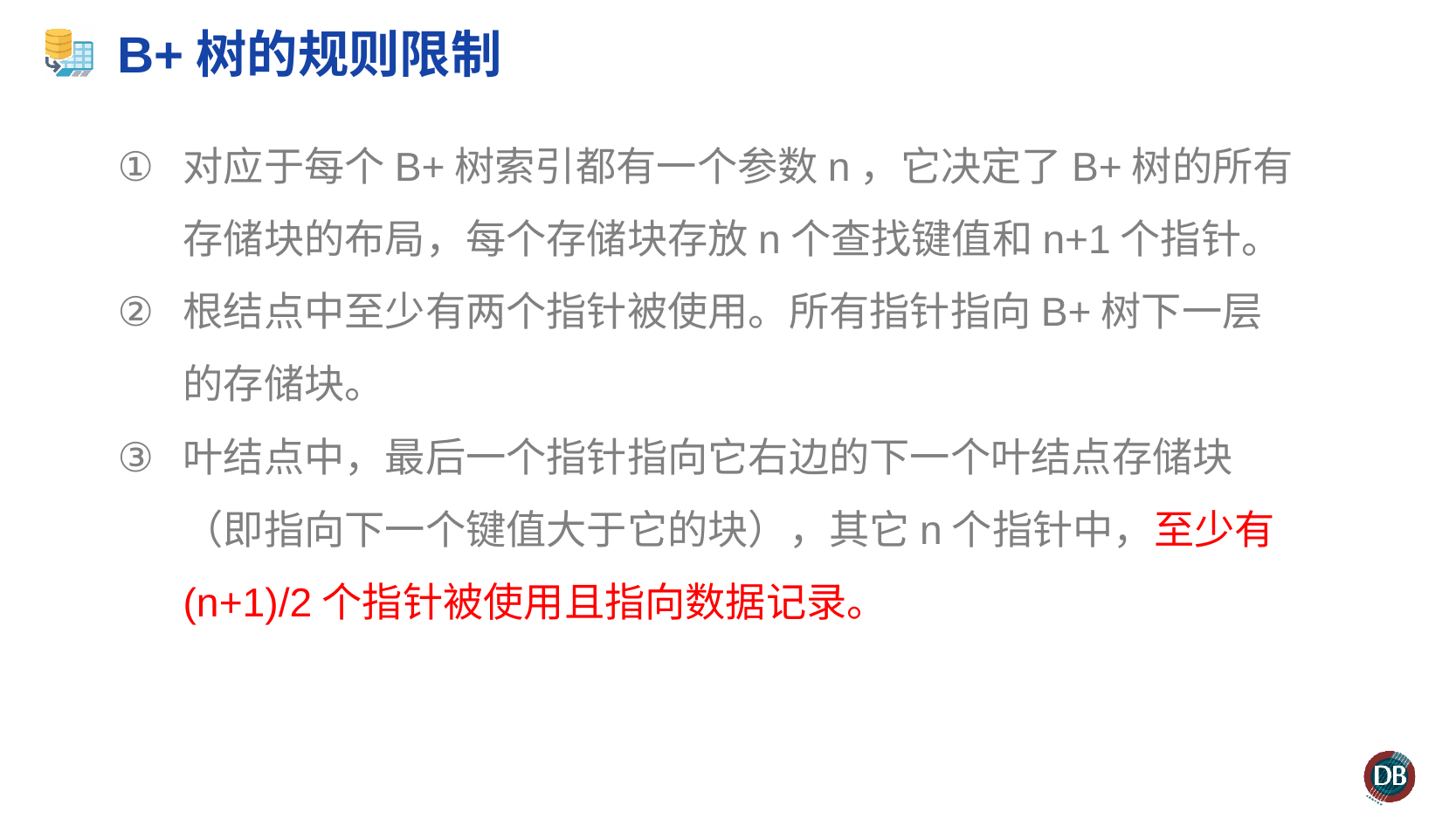

# B+树的规则限制
对应于每个B+树索引都有一个参数n，它决定了B+树的所有存储块的布局，每个存储块存放n个查找键值和n+1个指针。
根结点中至少有两个指针被使用。所有指针指向B+树下一层的存储块。
叶结点中，最后一个指针指向它右边的下一个叶结点存储块（即指向下一个键值大于它的块），其它n个指针中，至少有(n+1)/2个指针被使用且指向数据记录。